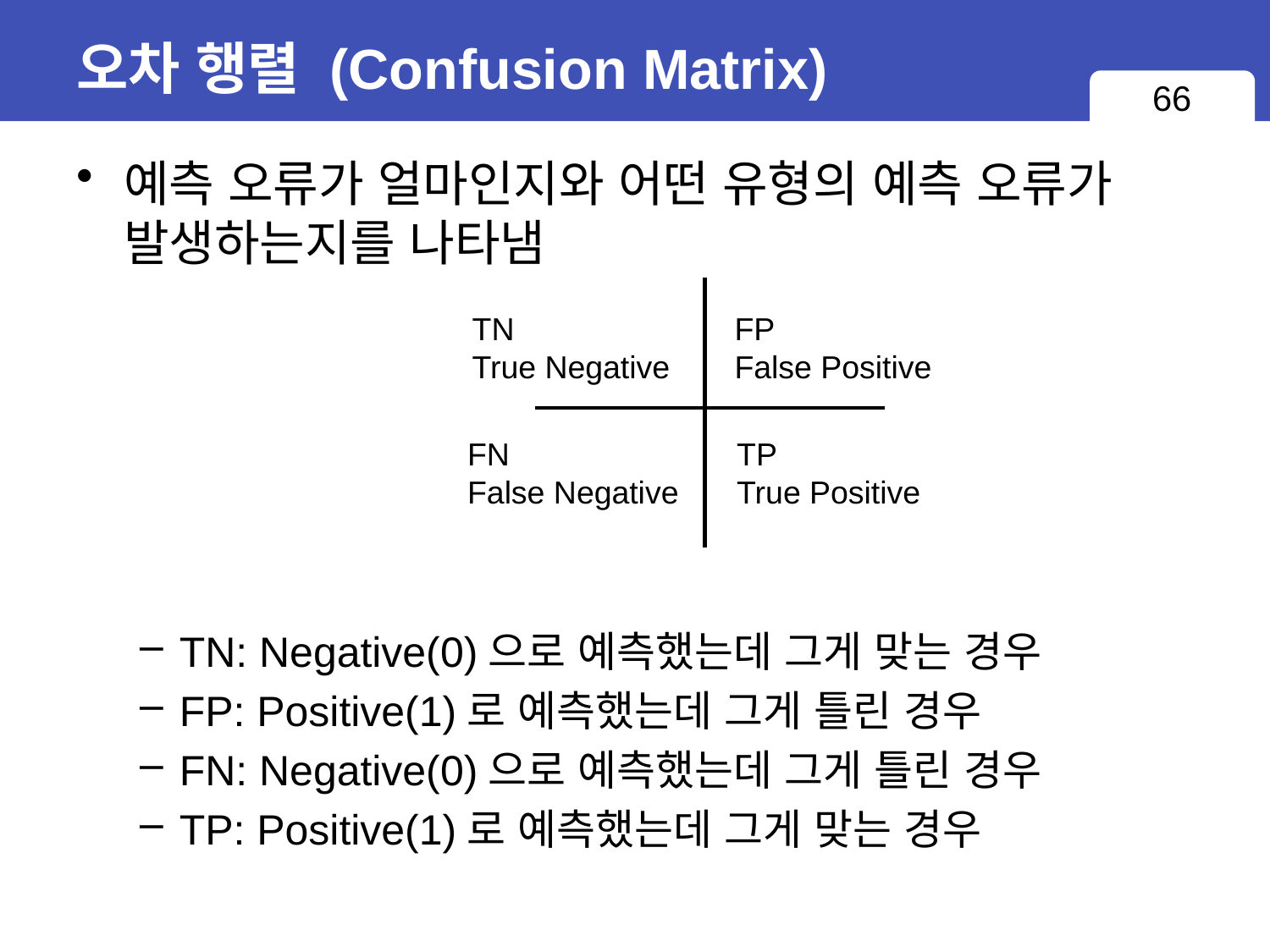

# 오차 행렬 (Confusion Matrix)
66
예측 오류가 얼마인지와 어떤 유형의 예측 오류가 발생하는지를 나타냄

TN: Negative(0)으로 예측했는데 그게 맞는 경우
FP: Positive(1)로 예측했는데 그게 틀린 경우
FN: Negative(0)으로 예측했는데 그게 틀린 경우
TP: Positive(1)로 예측했는데 그게 맞는 경우
TN
True Negative
FP
False Positive
FN
False Negative
TP
True Positive